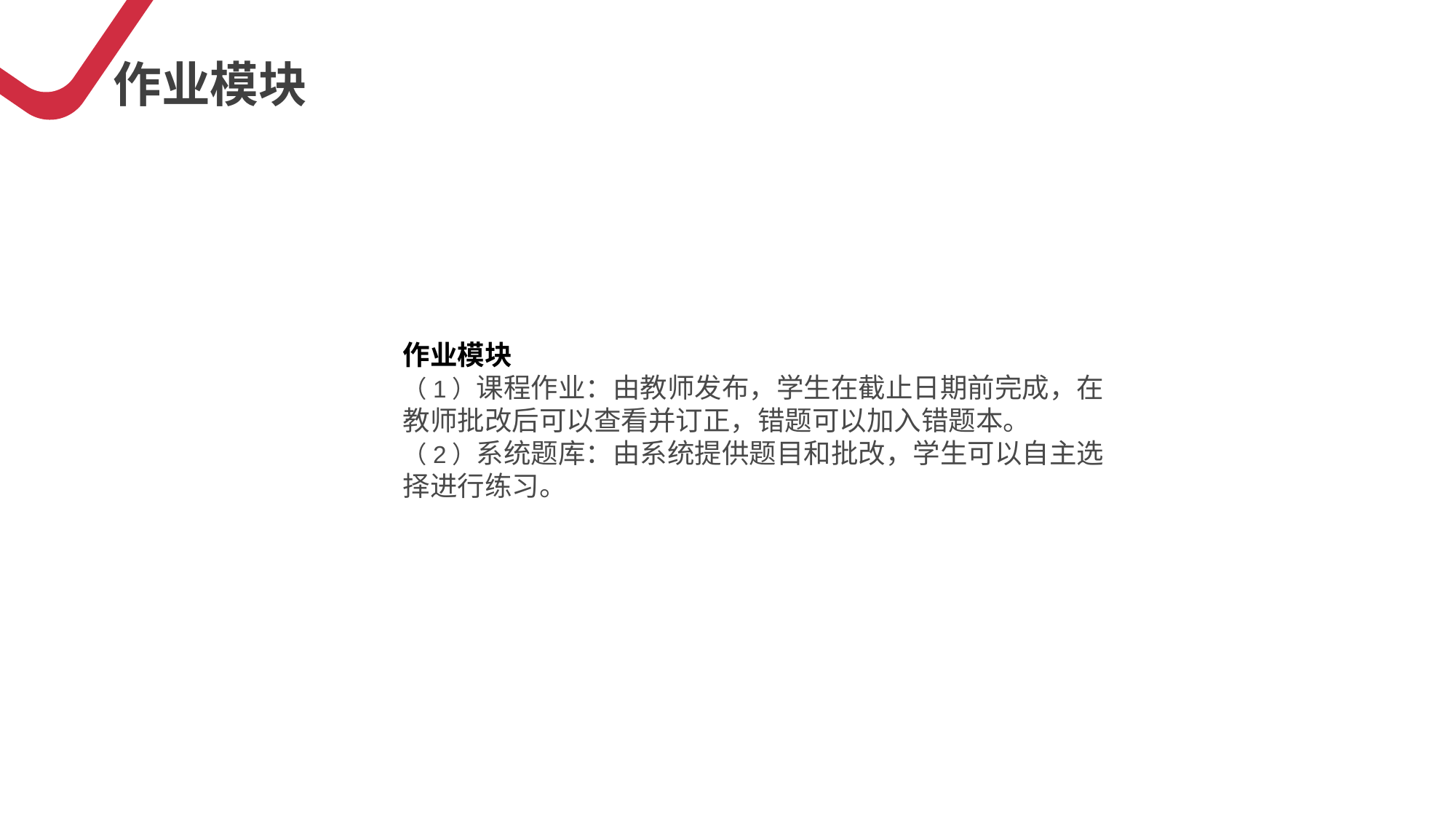

作业模块

作业模块
（1）课程作业：由教师发布，学生在截止日期前完成，在教师批改后可以查看并订正，错题可以加入错题本。
（2）系统题库：由系统提供题目和批改，学生可以自主选择进行练习。